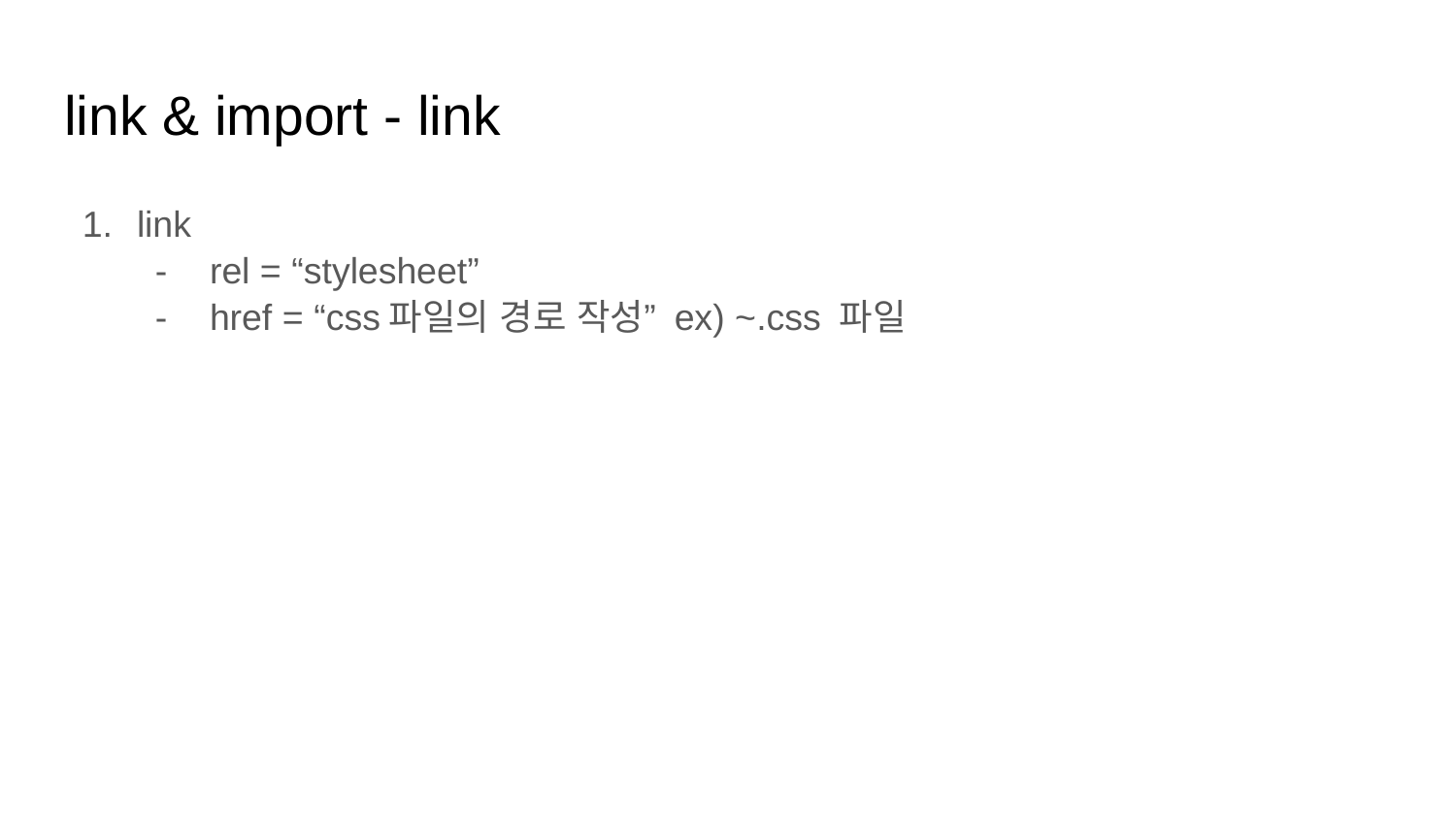

# link & import - link
link
rel = “stylesheet”
href = “css파일의 경로 작성” ex) ~.css 파일